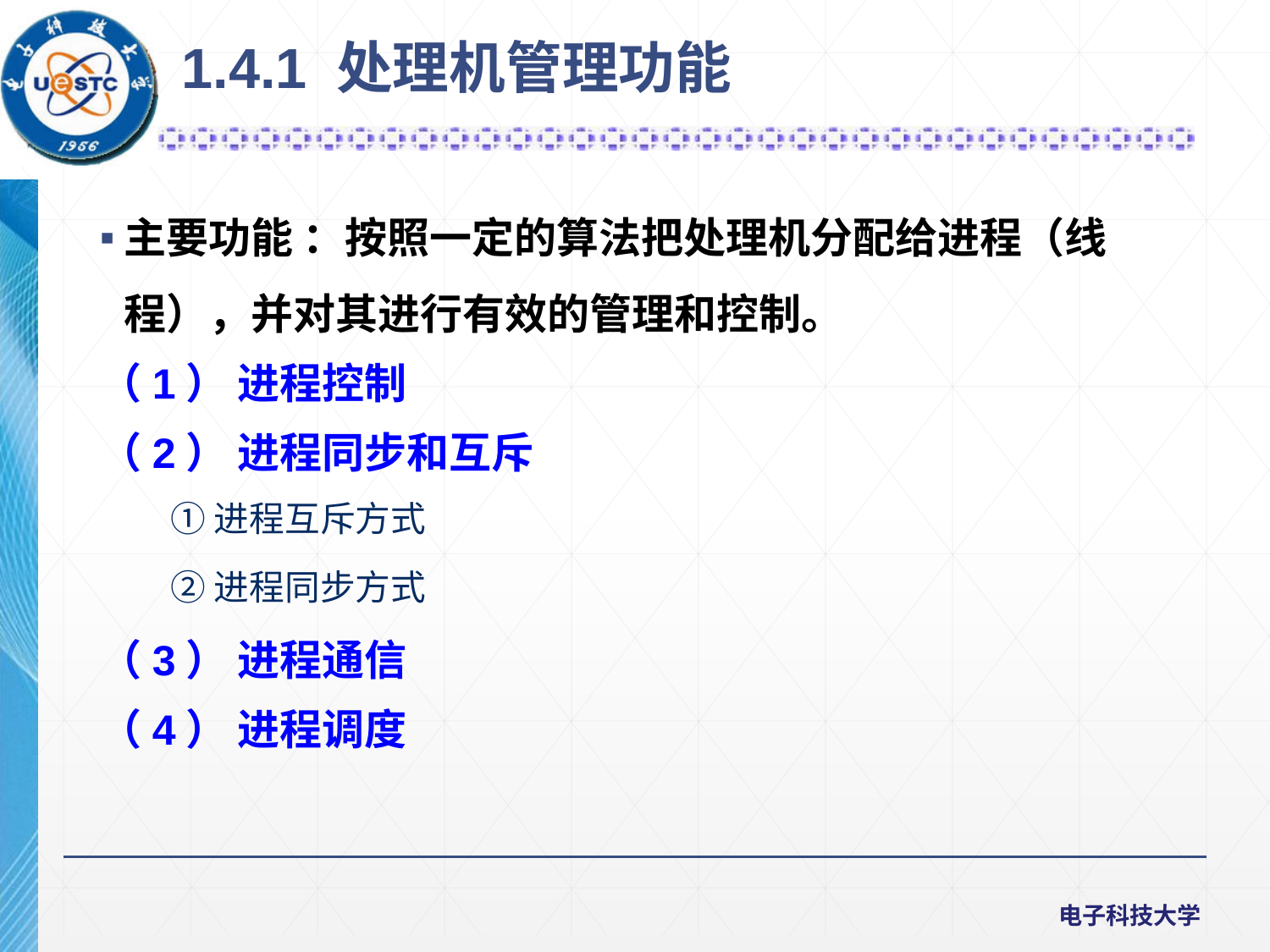

1.4.1 处理机管理功能
主要功能 ：按照一定的算法把处理机分配给进程（线程），并对其进行有效的管理和控制。
（1） 进程控制
（2） 进程同步和互斥
         ①进程互斥方式
         ②进程同步方式
（3） 进程通信
（4） 进程调度